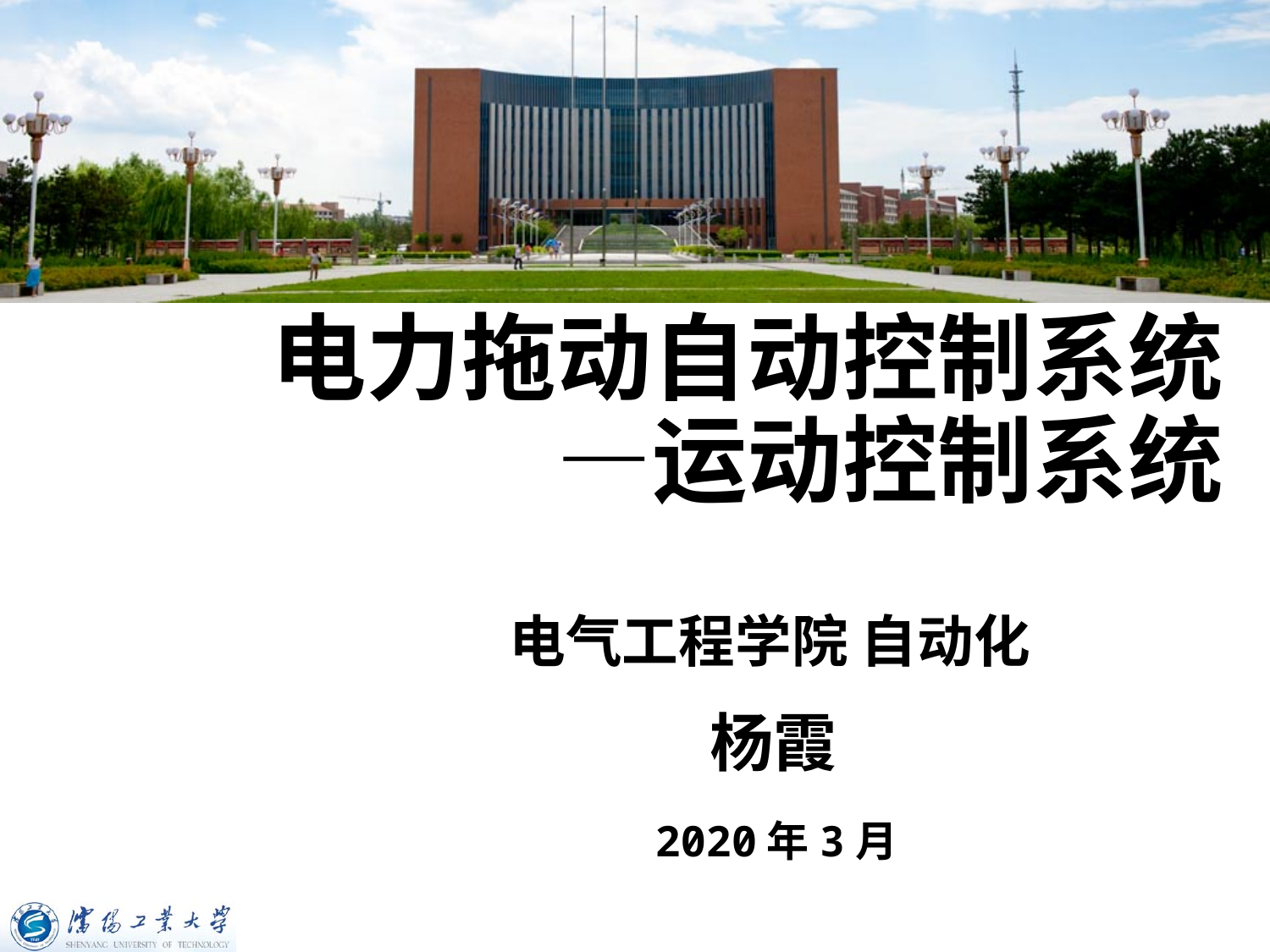

# 电力拖动自动控制系统 —运动控制系统

电气工程学院 自动化

杨霞
2020年3月